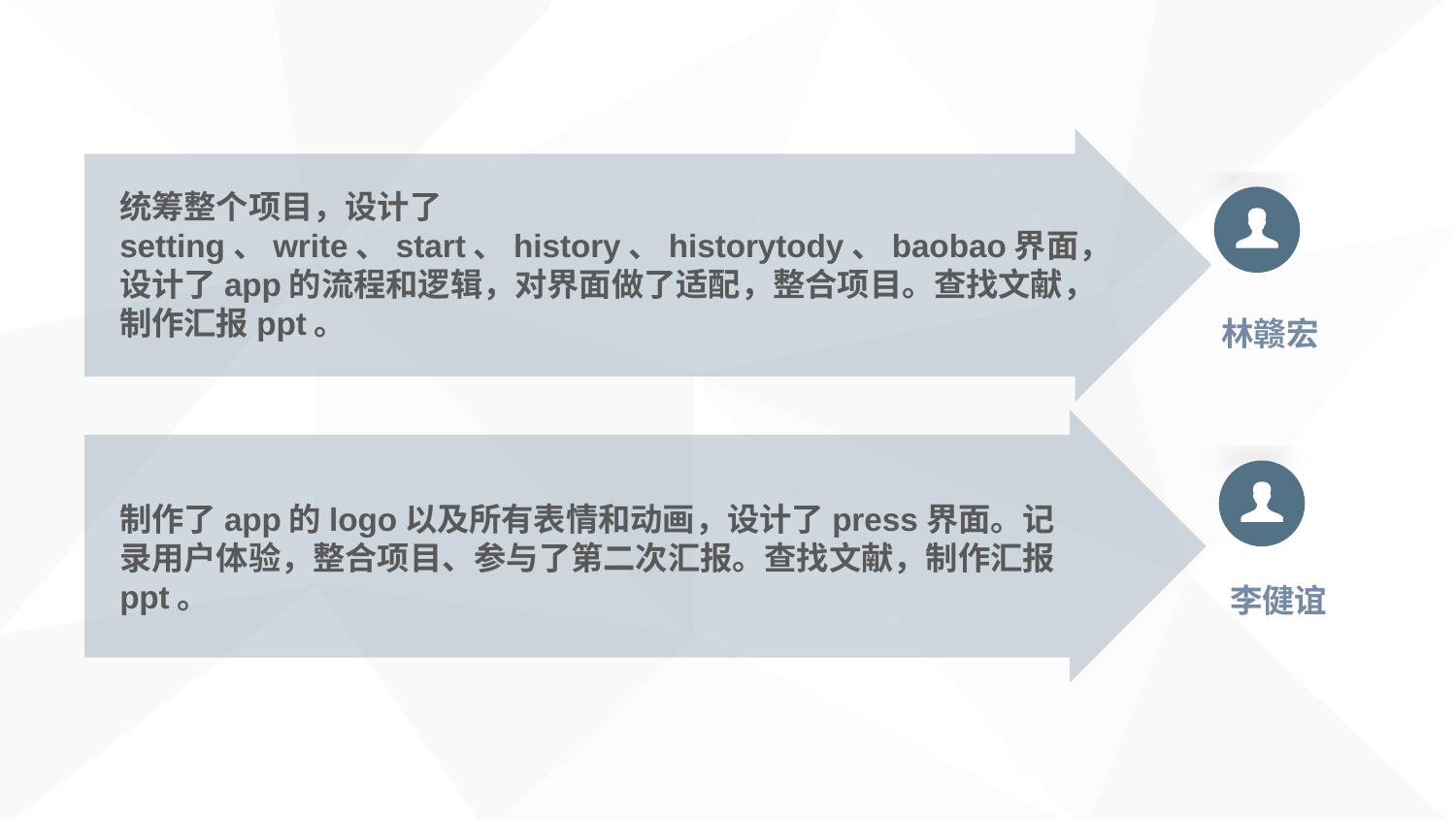

统筹整个项目，设计了setting、write、start、history、historytody、baobao界面，设计了app的流程和逻辑，对界面做了适配，整合项目。查找文献，制作汇报ppt。

林赣宏

制作了app的logo以及所有表情和动画，设计了press界面。记录用户体验，整合项目、参与了第二次汇报。查找文献，制作汇报ppt。
李健谊